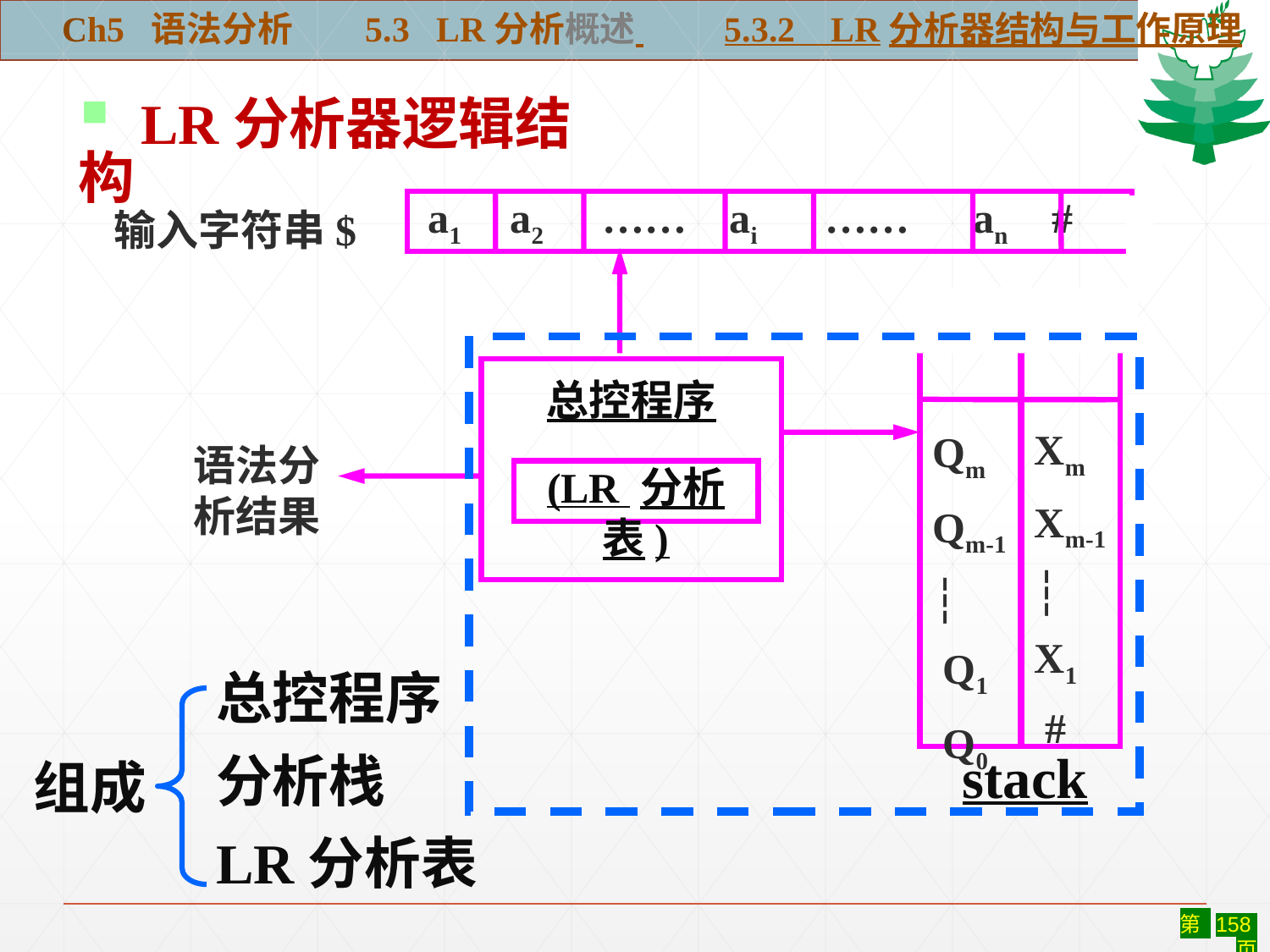

Ch5  语法分析        5.3   LR分析概述          5.3.2    LR分析器结构与工作原理
  LR分析器逻辑结构
  a1     a2      ……    ai           ……      an     #

输入字符串$

Qm
Qm-1
┆
 Q1
 Q0

Xm
Xm-1
┆
X1
 #

总控程序

语法分
析结果
(LR 分析表)

总控程序
分析栈
LR分析表

组成
 stack